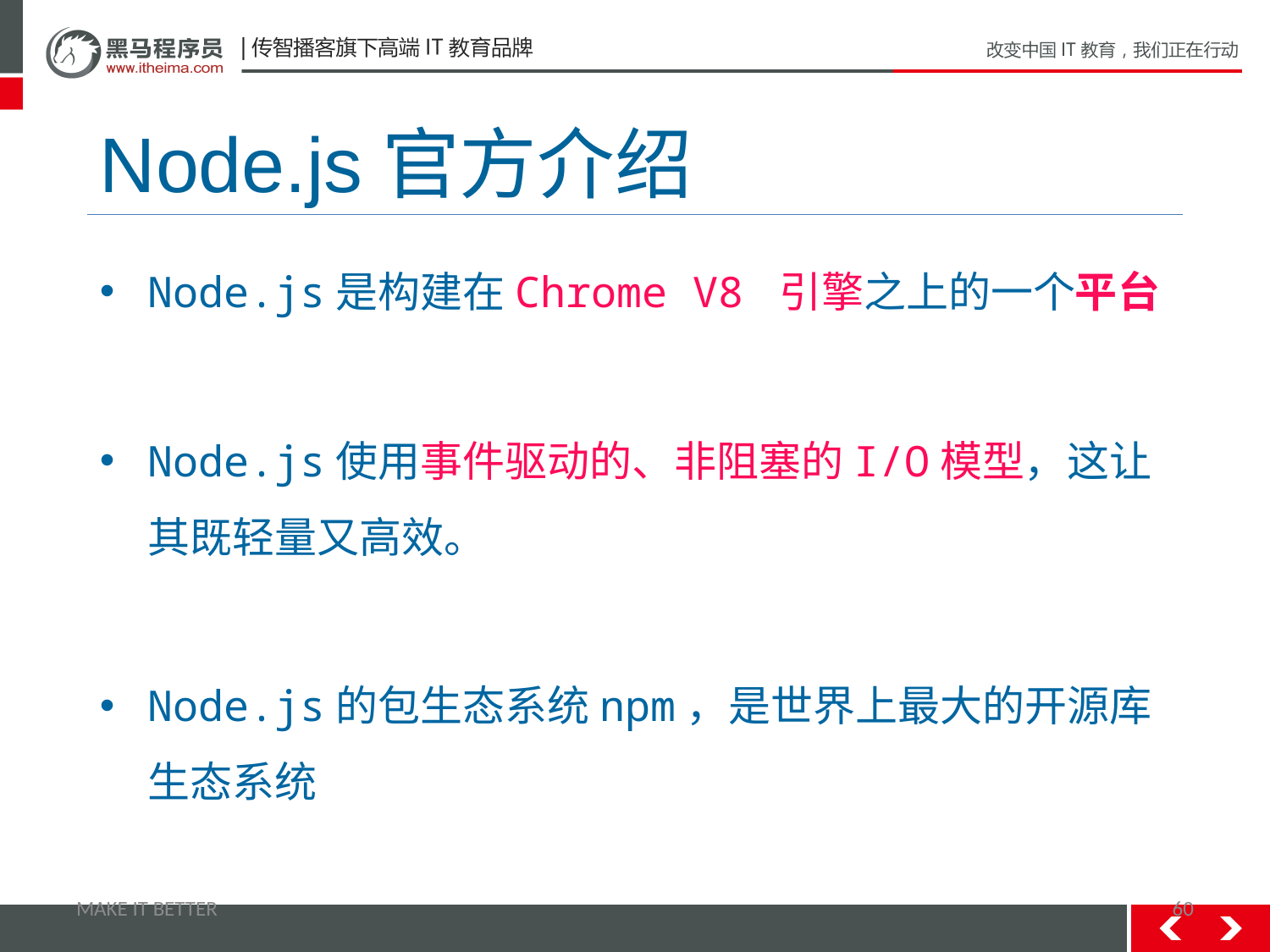

# Node.js官方介绍
Node.js是构建在Chrome V8 引擎之上的一个平台

Node.js使用事件驱动的、非阻塞的I/O模型，这让其既轻量又高效。

Node.js的包生态系统npm，是世界上最大的开源库生态系统

MAKE IT BETTER
60